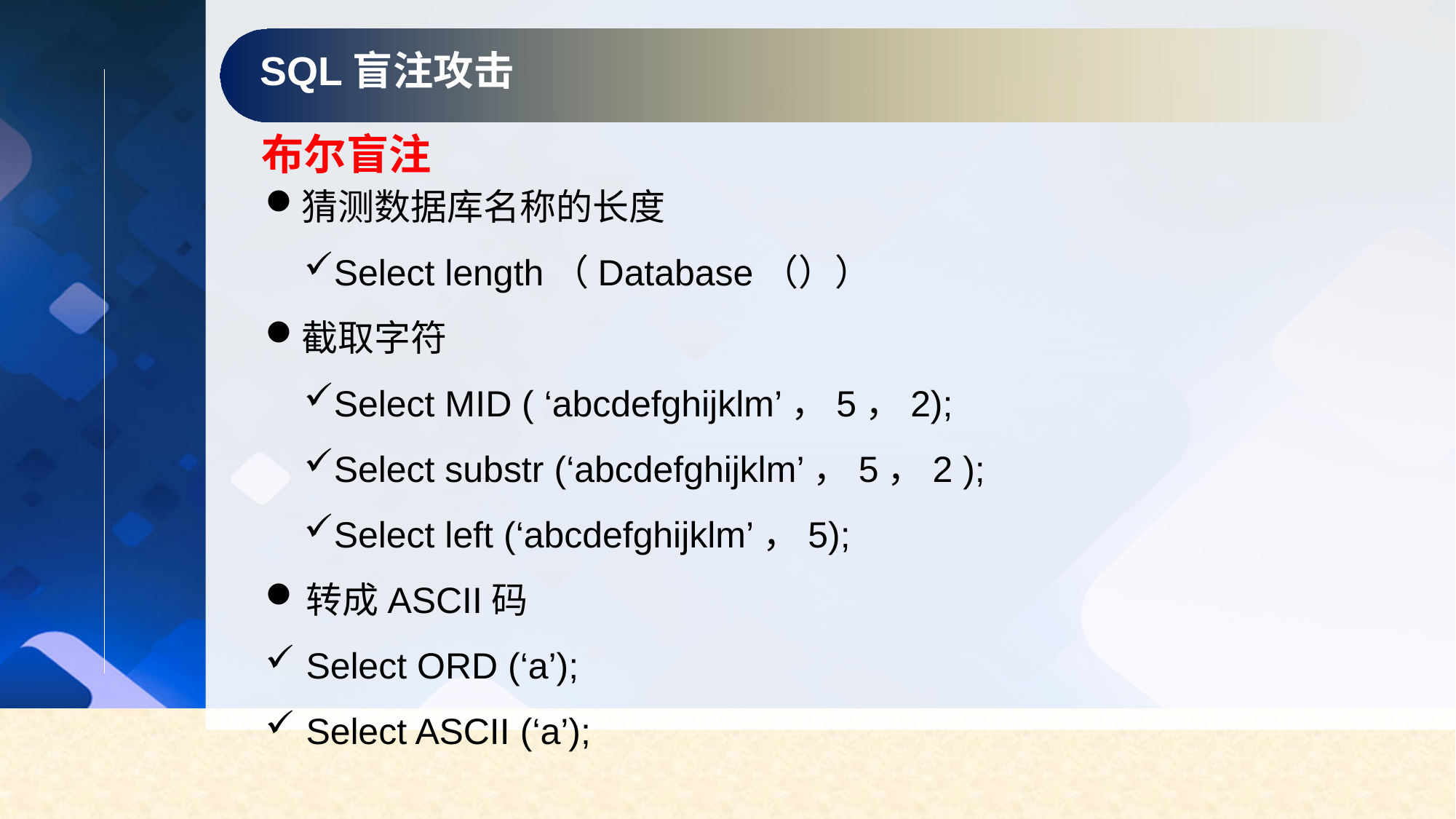

SQL盲注攻击
布尔盲注
猜测数据库名称的长度
Select length（Database（））
截取字符
Select MID ( ‘abcdefghijklm’，5，2);
Select substr (‘abcdefghijklm’，5，2 );
Select left (‘abcdefghijklm’，5);
转成ASCII码
Select ORD (‘a’);
Select ASCII (‘a’);